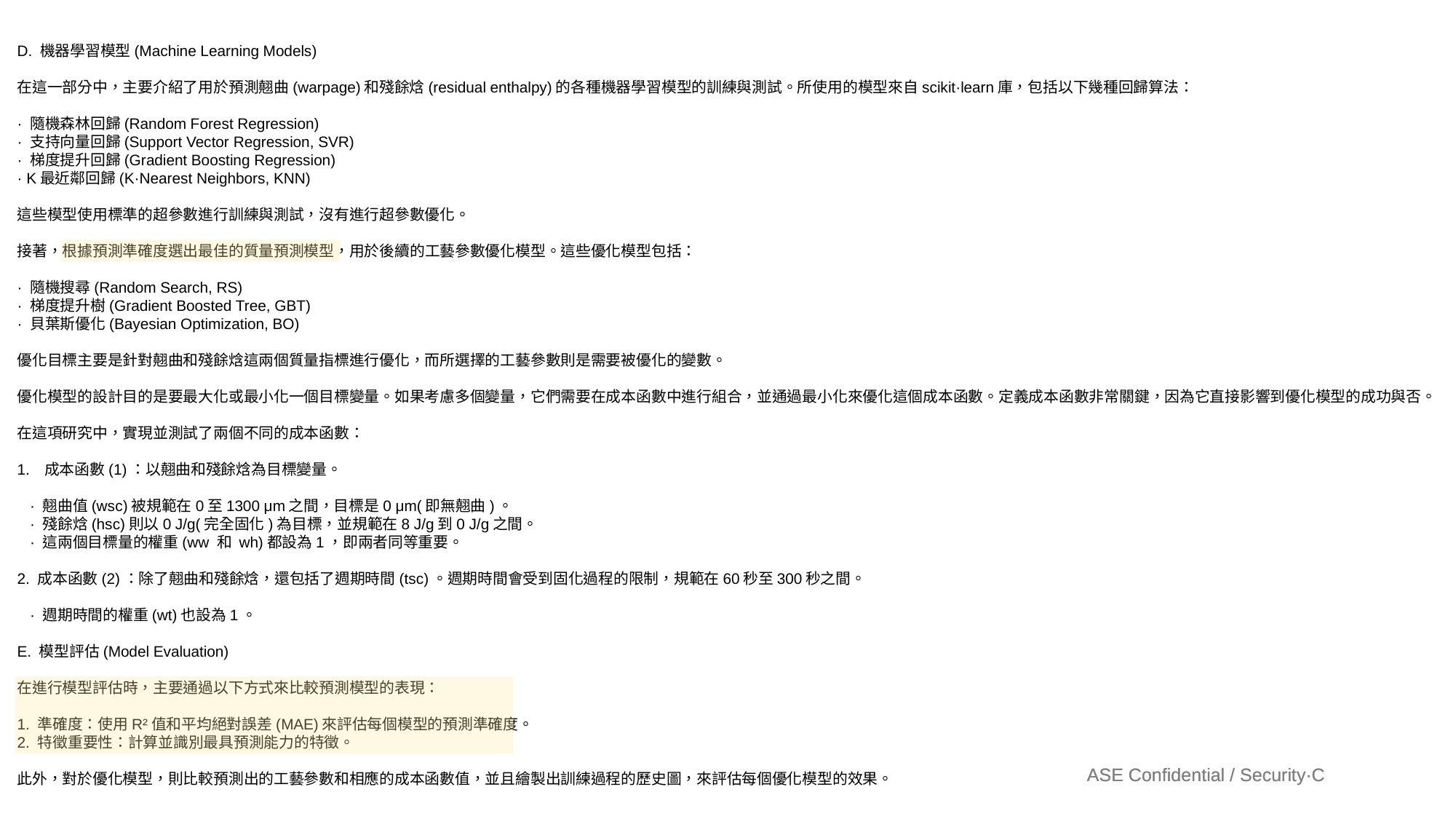

D. 機器學習模型(Machine Learning Models)

在這一部分中，主要介紹了用於預測翹曲(warpage)和殘餘焓(residual enthalpy)的各種機器學習模型的訓練與測試。所使用的模型來自scikit·learn庫，包括以下幾種回歸算法：

· 隨機森林回歸(Random Forest Regression)
· 支持向量回歸(Support Vector Regression, SVR)
· 梯度提升回歸(Gradient Boosting Regression)
· K最近鄰回歸(K·Nearest Neighbors, KNN)

這些模型使用標準的超參數進行訓練與測試，沒有進行超參數優化。

接著，根據預測準確度選出最佳的質量預測模型，用於後續的工藝參數優化模型。這些優化模型包括：

· 隨機搜尋(Random Search, RS)
· 梯度提升樹(Gradient Boosted Tree, GBT)
· 貝葉斯優化(Bayesian Optimization, BO)

優化目標主要是針對翹曲和殘餘焓這兩個質量指標進行優化，而所選擇的工藝參數則是需要被優化的變數。

優化模型的設計目的是要最大化或最小化一個目標變量。如果考慮多個變量，它們需要在成本函數中進行組合，並通過最小化來優化這個成本函數。定義成本函數非常關鍵，因為它直接影響到優化模型的成功與否。

在這項研究中，實現並測試了兩個不同的成本函數：

成本函數(1)：以翹曲和殘餘焓為目標變量。

   · 翹曲值(wsc)被規範在0至1300 μm之間，目標是0 μm(即無翹曲)。
   · 殘餘焓(hsc)則以0 J/g(完全固化)為目標，並規範在8 J/g到0 J/g之間。
   · 這兩個目標量的權重(ww 和 wh)都設為1，即兩者同等重要。

2. 成本函數(2)：除了翹曲和殘餘焓，還包括了週期時間(tsc)。週期時間會受到固化過程的限制，規範在60秒至300秒之間。

   · 週期時間的權重(wt)也設為1。

E. 模型評估(Model Evaluation)

在進行模型評估時，主要通過以下方式來比較預測模型的表現：

1. 準確度：使用R²值和平均絕對誤差(MAE)來評估每個模型的預測準確度。
2. 特徵重要性：計算並識別最具預測能力的特徵。

此外，對於優化模型，則比較預測出的工藝參數和相應的成本函數值，並且繪製出訓練過程的歷史圖，來評估每個優化模型的效果。